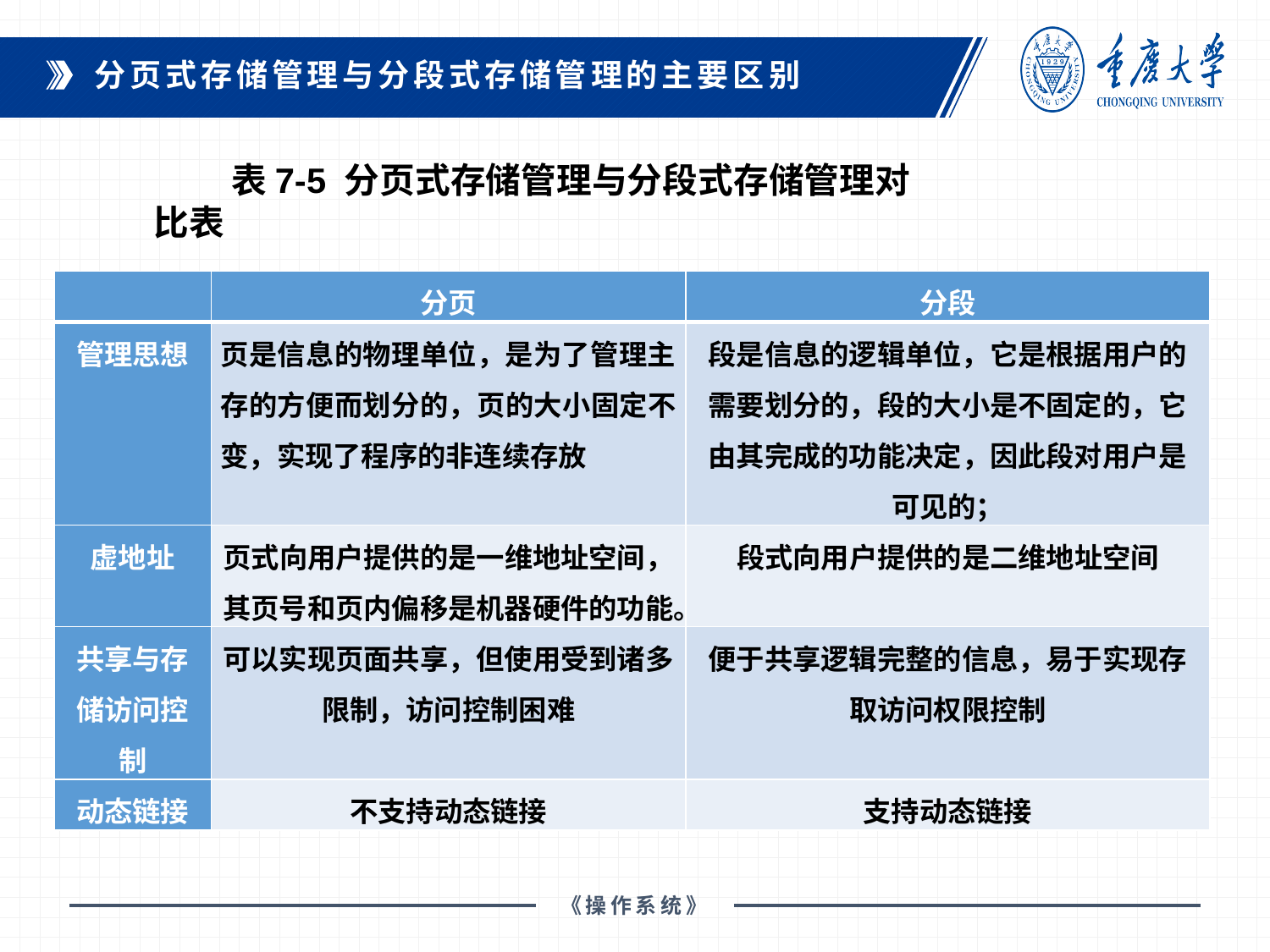

分页式存储管理与分段式存储管理的主要区别
    表7-5 分页式存储管理与分段式存储管理对比表

|  | 分页 | 分段 |
| --- | --- | --- |
| 管理思想 | 页是信息的物理单位，是为了管理主存的方便而划分的，页的大小固定不变，实现了程序的非连续存放 | 段是信息的逻辑单位，它是根据用户的需要划分的，段的大小是不固定的，它由其完成的功能决定，因此段对用户是可见的； |
| 虚地址 | 页式向用户提供的是一维地址空间，其页号和页内偏移是机器硬件的功能。 | 段式向用户提供的是二维地址空间 |
| 共享与存储访问控制 | 可以实现页面共享，但使用受到诸多限制，访问控制困难 | 便于共享逻辑完整的信息，易于实现存取访问权限控制 |
| 动态链接 | 不支持动态链接 | 支持动态链接 |